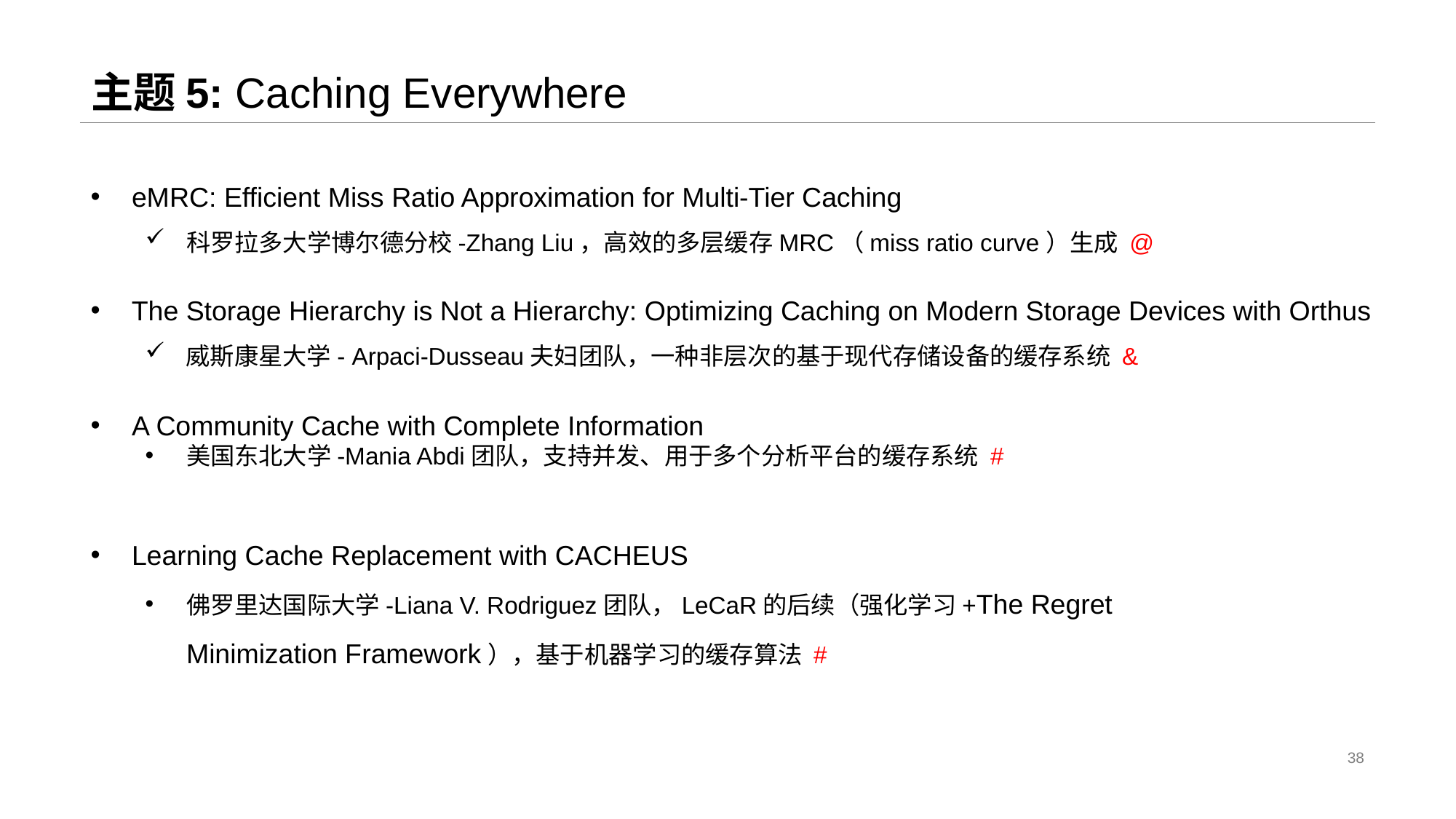

# 主题5: Caching Everywhere
eMRC: Efficient Miss Ratio Approximation for Multi-Tier Caching
科罗拉多大学博尔德分校-Zhang Liu，高效的多层缓存MRC（miss ratio curve）生成 @
The Storage Hierarchy is Not a Hierarchy: Optimizing Caching on Modern Storage Devices with Orthus
威斯康星大学- Arpaci-Dusseau夫妇团队，一种非层次的基于现代存储设备的缓存系统 &
A Community Cache with Complete Information
美国东北大学-Mania Abdi团队，支持并发、用于多个分析平台的缓存系统 #
Learning Cache Replacement with CACHEUS
佛罗里达国际大学-Liana V. Rodriguez团队，LeCaR的后续（强化学习+The Regret Minimization Framework），基于机器学习的缓存算法 #
38